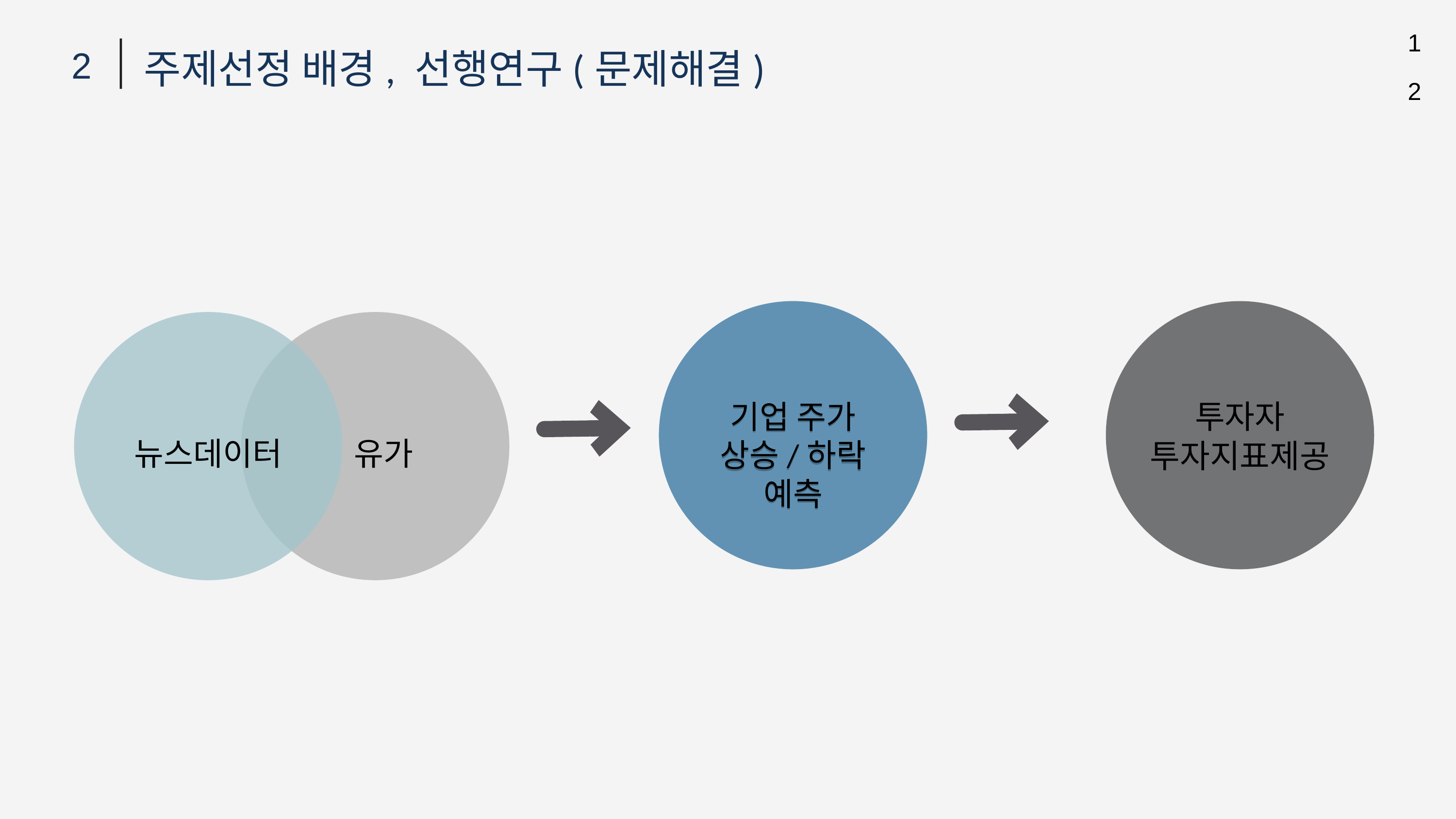

12
주제선정 배경, 선행연구(문제해결)
2

기업 주가
상승/하락 예측
기업 주가
상승/하락 예측

투자자
투자지표제공

뉴스데이터
유가